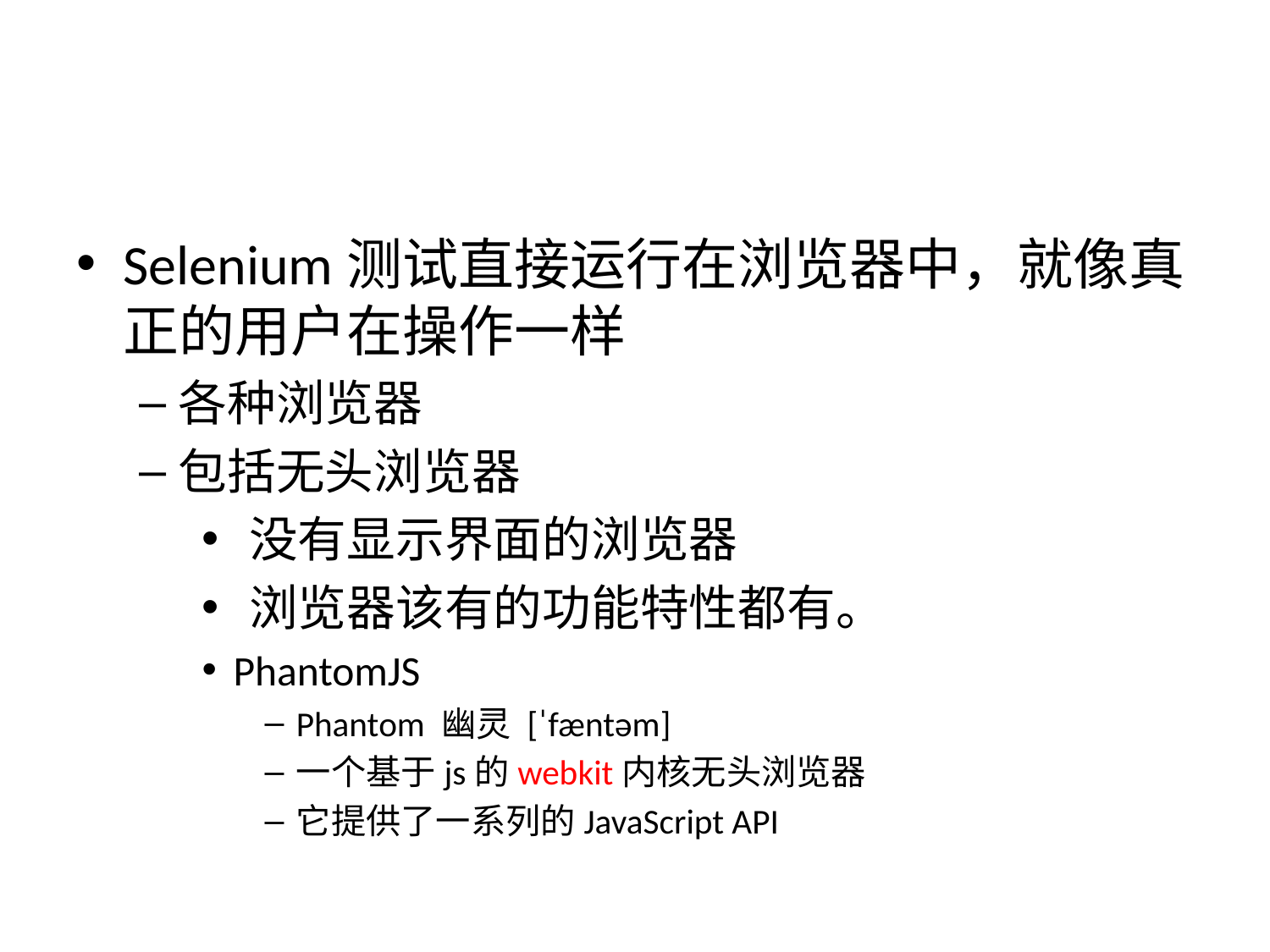

#
Selenium测试直接运行在浏览器中，就像真正的用户在操作一样
各种浏览器
包括无头浏览器
没有显示界面的浏览器
浏览器该有的功能特性都有。
PhantomJS
Phantom 幽灵 [ˈfæntəm]
一个基于js的webkit内核无头浏览器
它提供了一系列的JavaScript API